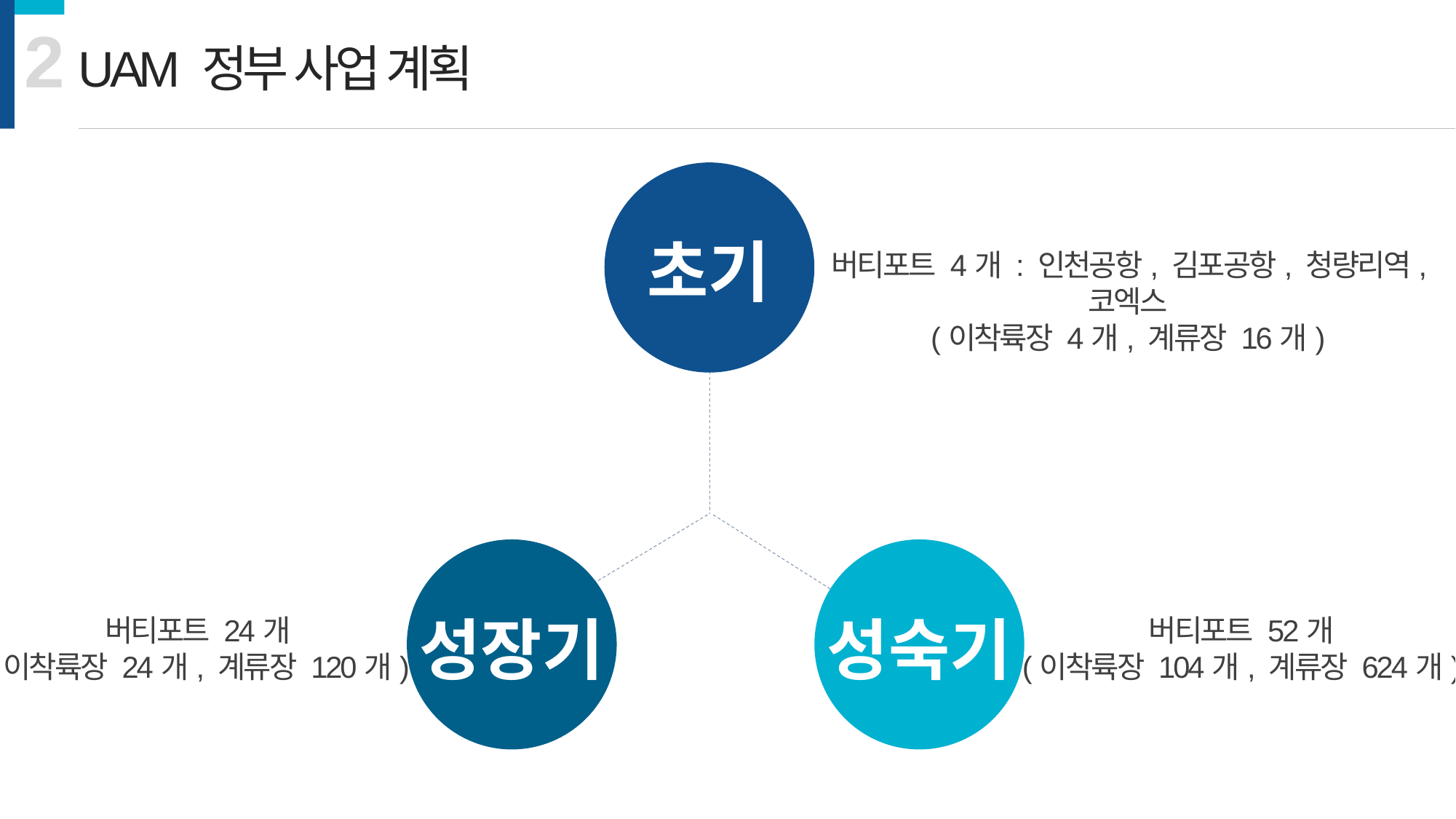

2
UAM 정부 사업 계획

초기
버티포트 4개 : 인천공항, 김포공항, 청량리역, 코엑스
(이착륙장 4개, 계류장 16개)

성장기
성숙기
버티포트 24개
(이착륙장 24개, 계류장 120개)
버티포트 52개
(이착륙장 104개, 계류장 624개)